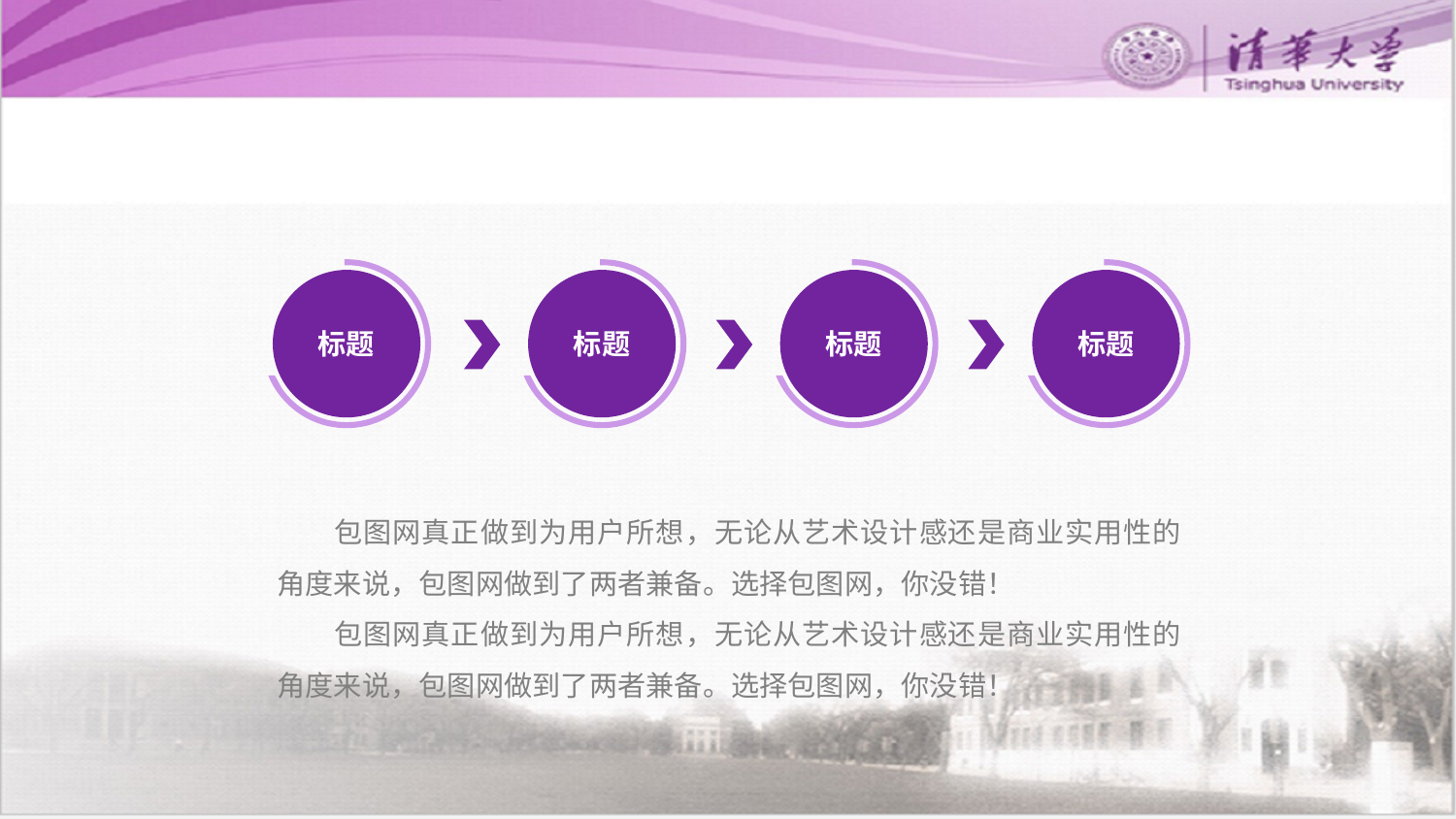

标题
标题
标题
标题

包图网真正做到为用户所想，无论从艺术设计感还是商业实用性的角度来说，包图网做到了两者兼备。选择包图网，你没错！
包图网真正做到为用户所想，无论从艺术设计感还是商业实用性的角度来说，包图网做到了两者兼备。选择包图网，你没错！